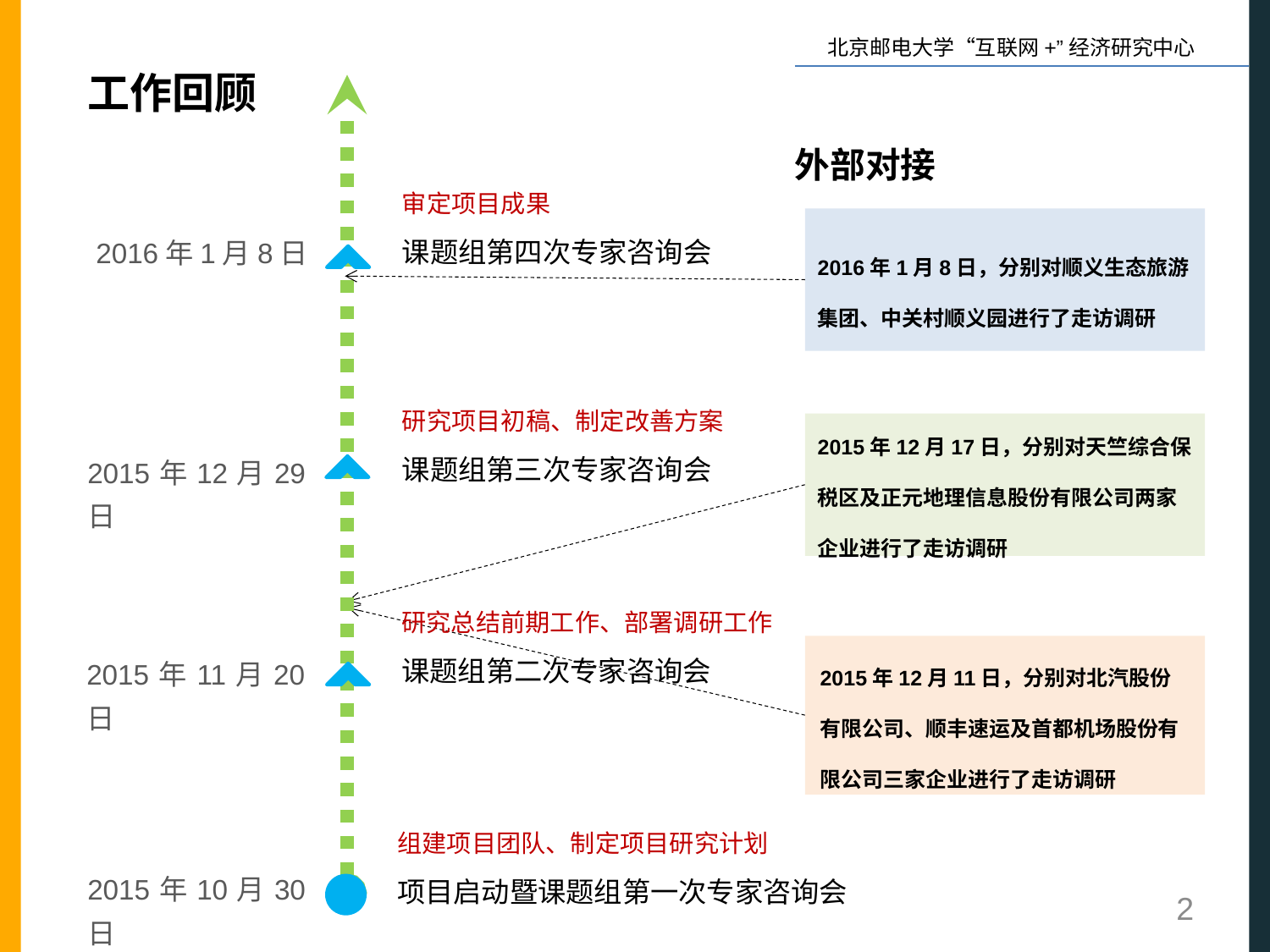

工作回顾

外部对接
审定项目成果
课题组第四次专家咨询会
2016年1月8日，分别对顺义生态旅游集团、中关村顺义园进行了走访调研
2016年1月8日
研究项目初稿、制定改善方案
课题组第三次专家咨询会
2015年12月17日，分别对天竺综合保税区及正元地理信息股份有限公司两家企业进行了走访调研
2015年12月29日
研究总结前期工作、部署调研工作
课题组第二次专家咨询会
2015年12月11日，分别对北汽股份有限公司、顺丰速运及首都机场股份有限公司三家企业进行了走访调研
2015年11月20日
组建项目团队、制定项目研究计划
项目启动暨课题组第一次专家咨询会
2015年10月30日
2